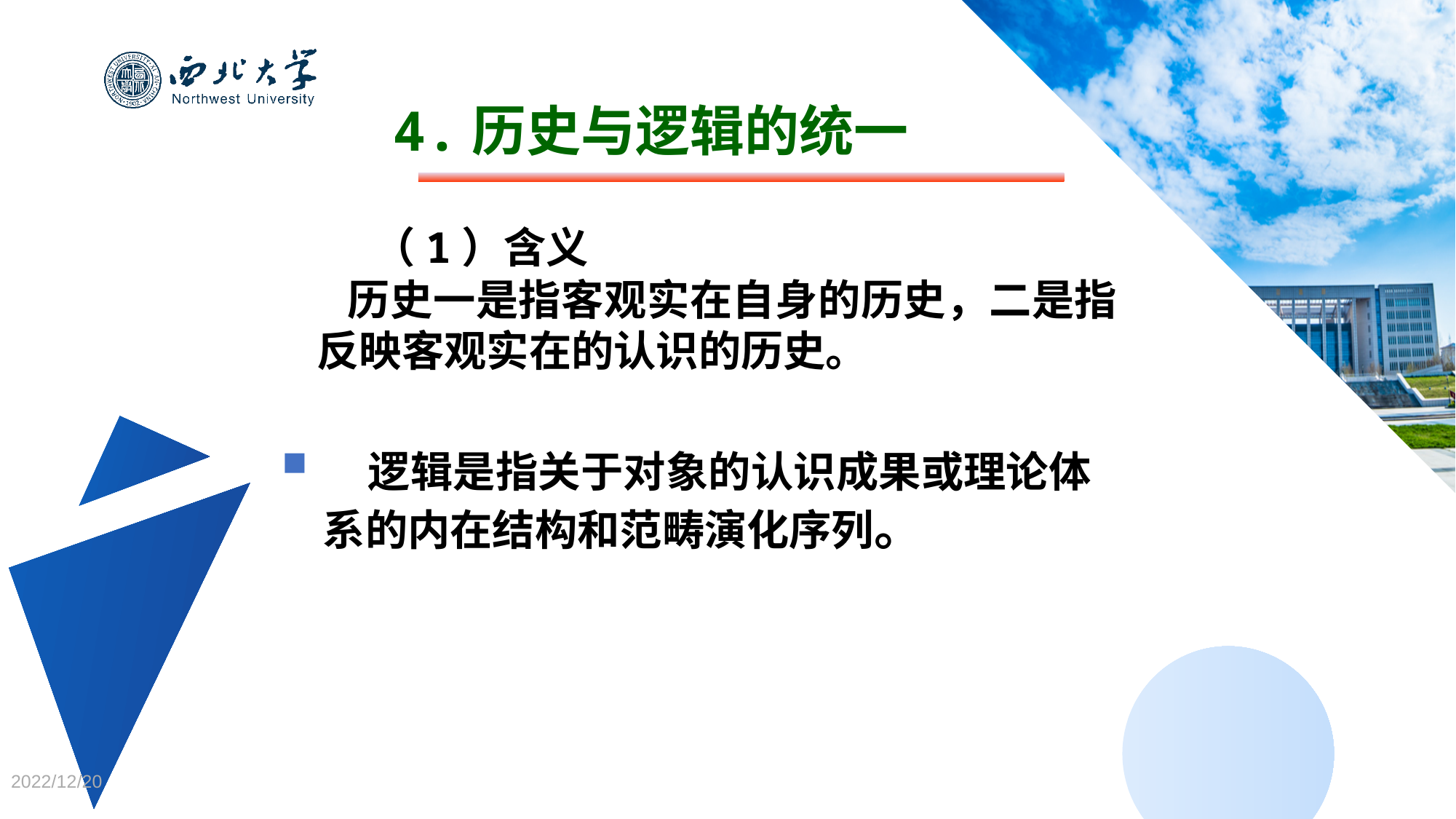

4.历史与逻辑的统一

    （1）含义
  历史一是指客观实在自身的历史，二是指反映客观实在的认识的历史。
   逻辑是指关于对象的认识成果或理论体系的内在结构和范畴演化序列。
2022/12/20